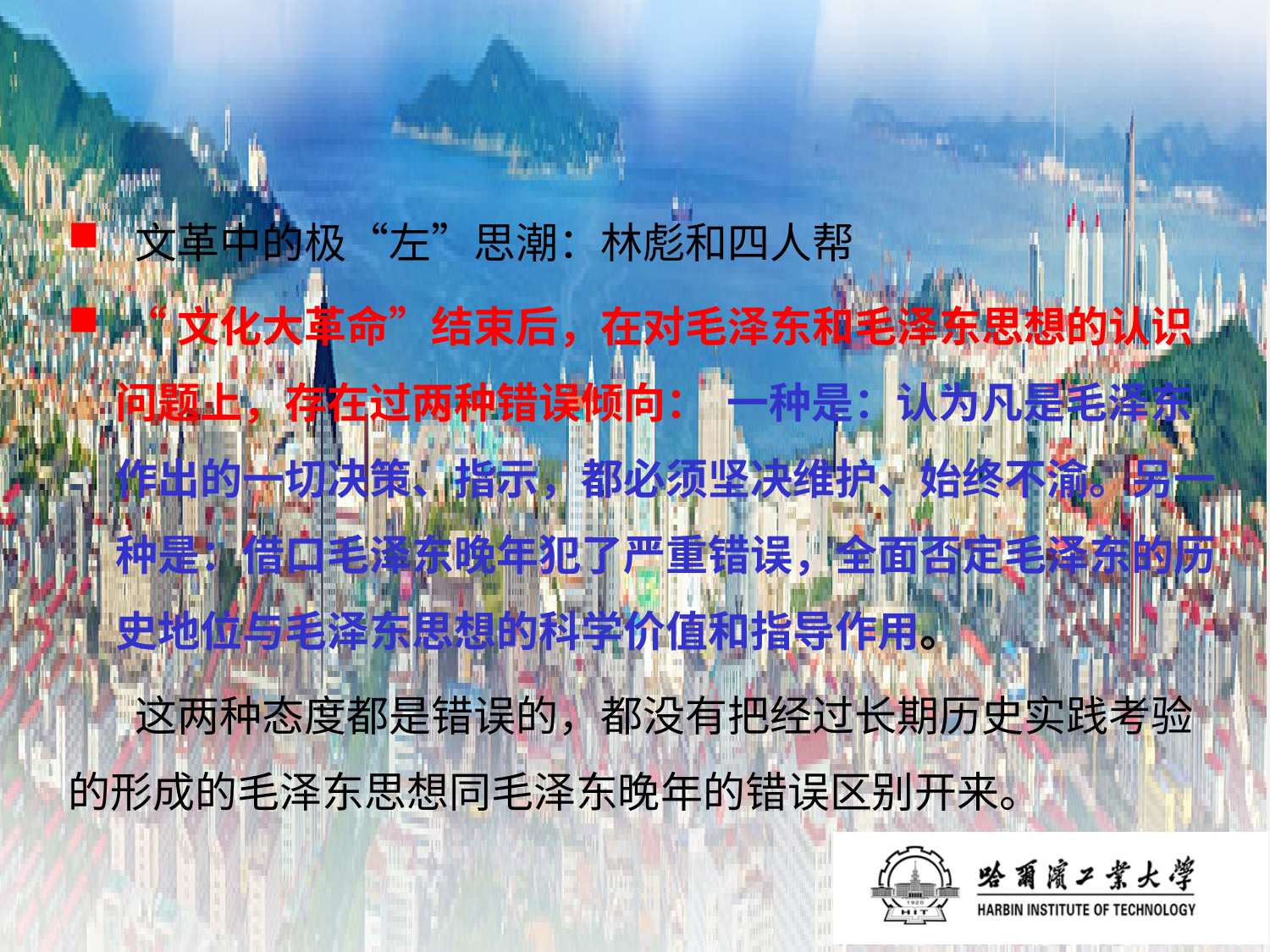

文革中的极“左”思潮：林彪和四人帮
 “文化大革命”结束后，在对毛泽东和毛泽东思想的认识问题上，存在过两种错误倾向：  一种是：认为凡是毛泽东作出的一切决策、指示，都必须坚决维护、始终不渝。另一种是：借口毛泽东晚年犯了严重错误，全面否定毛泽东的历史地位与毛泽东思想的科学价值和指导作用。
      这两种态度都是错误的，都没有把经过长期历史实践考验的形成的毛泽东思想同毛泽东晚年的错误区别开来。